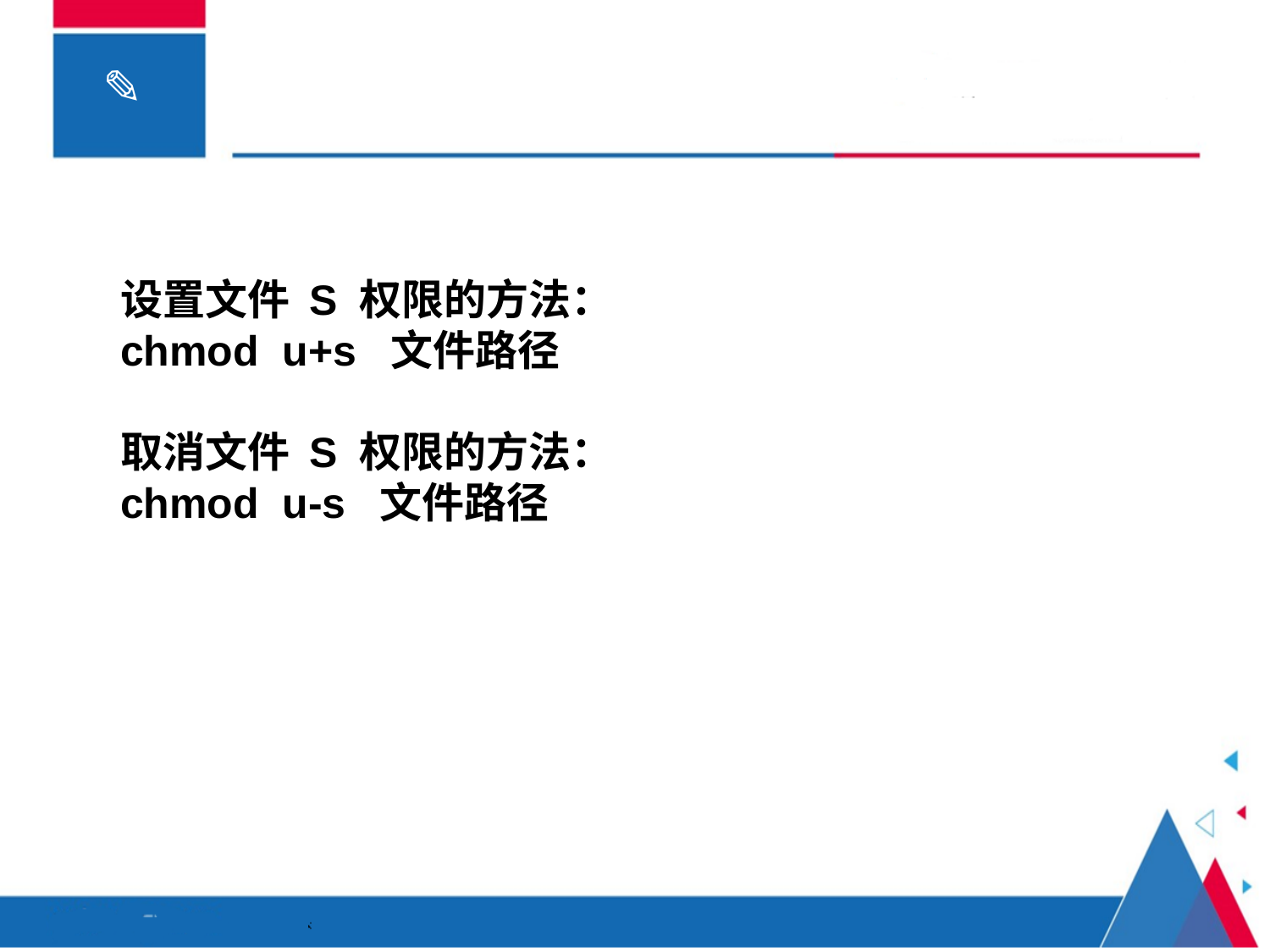

设置文件 S 权限的方法：
chmod  u+s  文件路径

取消文件 S 权限的方法：
chmod  u-s  文件路径